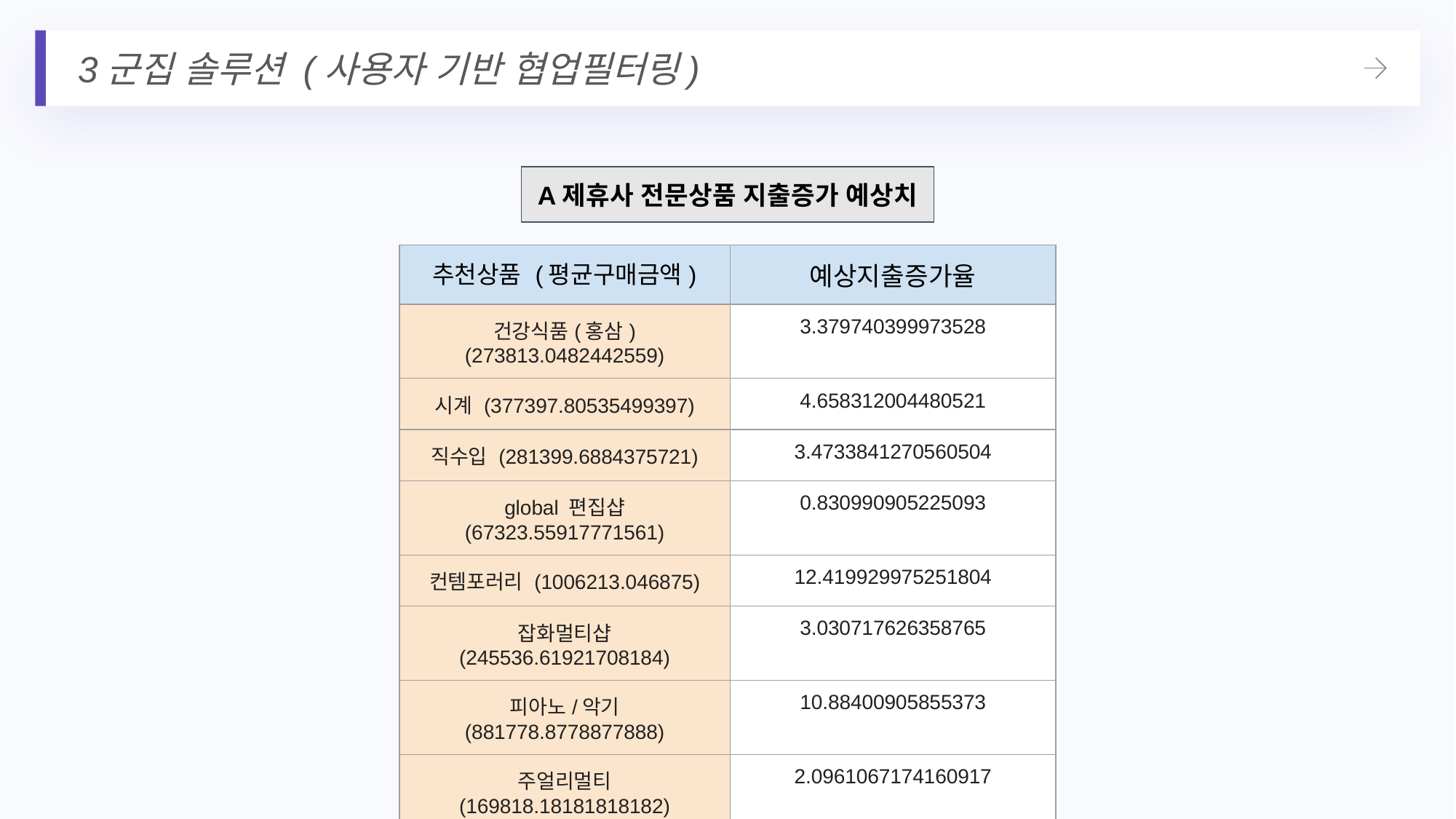

3군집 솔루션 (사용자 기반 협업필터링)

A제휴사 전문상품 지출증가 예상치
| 추천상품 (평균구매금액) | 예상지출증가율 |
| --- | --- |
| 건강식품(홍삼) (273813.0482442559) | 3.379740399973528 |
| 시계 (377397.80535499397) | 4.658312004480521 |
| 직수입 (281399.6884375721) | 3.4733841270560504 |
| global 편집샵 (67323.55917771561) | 0.830990905225093 |
| 컨템포러리 (1006213.046875) | 12.419929975251804 |
| 잡화멀티샵 (245536.61921708184) | 3.030717626358765 |
| 피아노/악기 (881778.8778877888) | 10.88400905855373 |
| 주얼리멀티 (169818.18181818182) | 2.0961067174160917 |
| 음반 (20996.464646464647) | 0.2591644199474672 |
| 명품잡화행사 (479686.41509433964) | 5.920884949816568 |